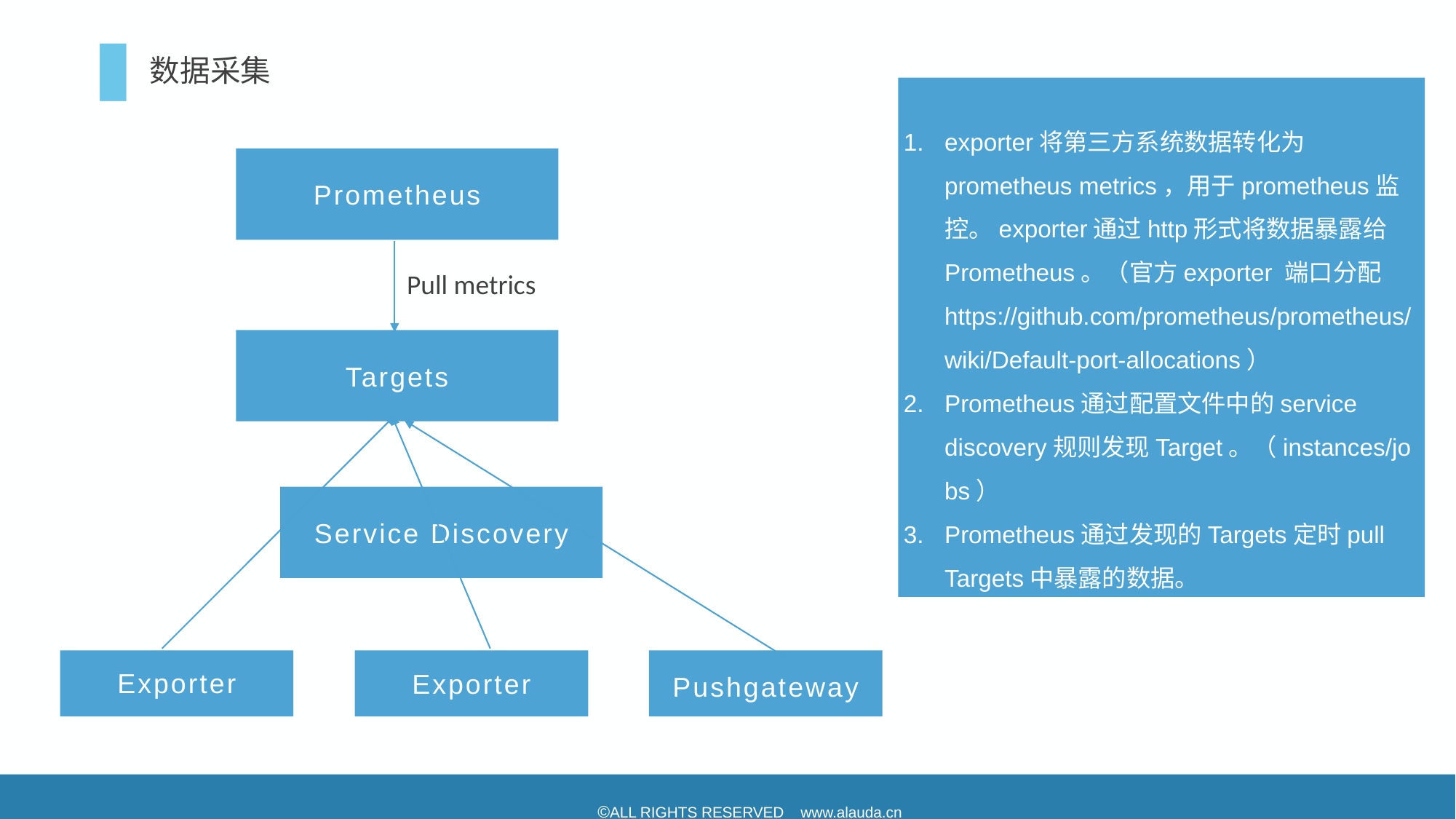

# 数据采集

exporter将第三方系统数据转化为prometheus metrics，用于prometheus监控。exporter通过http形式将数据暴露给Prometheus。（官方exporter 端口分配https://github.com/prometheus/prometheus/wiki/Default-port-allocations）
Prometheus通过配置文件中的service discovery规则发现Target。（instances/jobs）
Prometheus通过发现的Targets定时pull Targets中暴露的数据。

Prometheus

Pull metrics

Targets

Service Discovery

Exporter

Exporter

Pushgateway